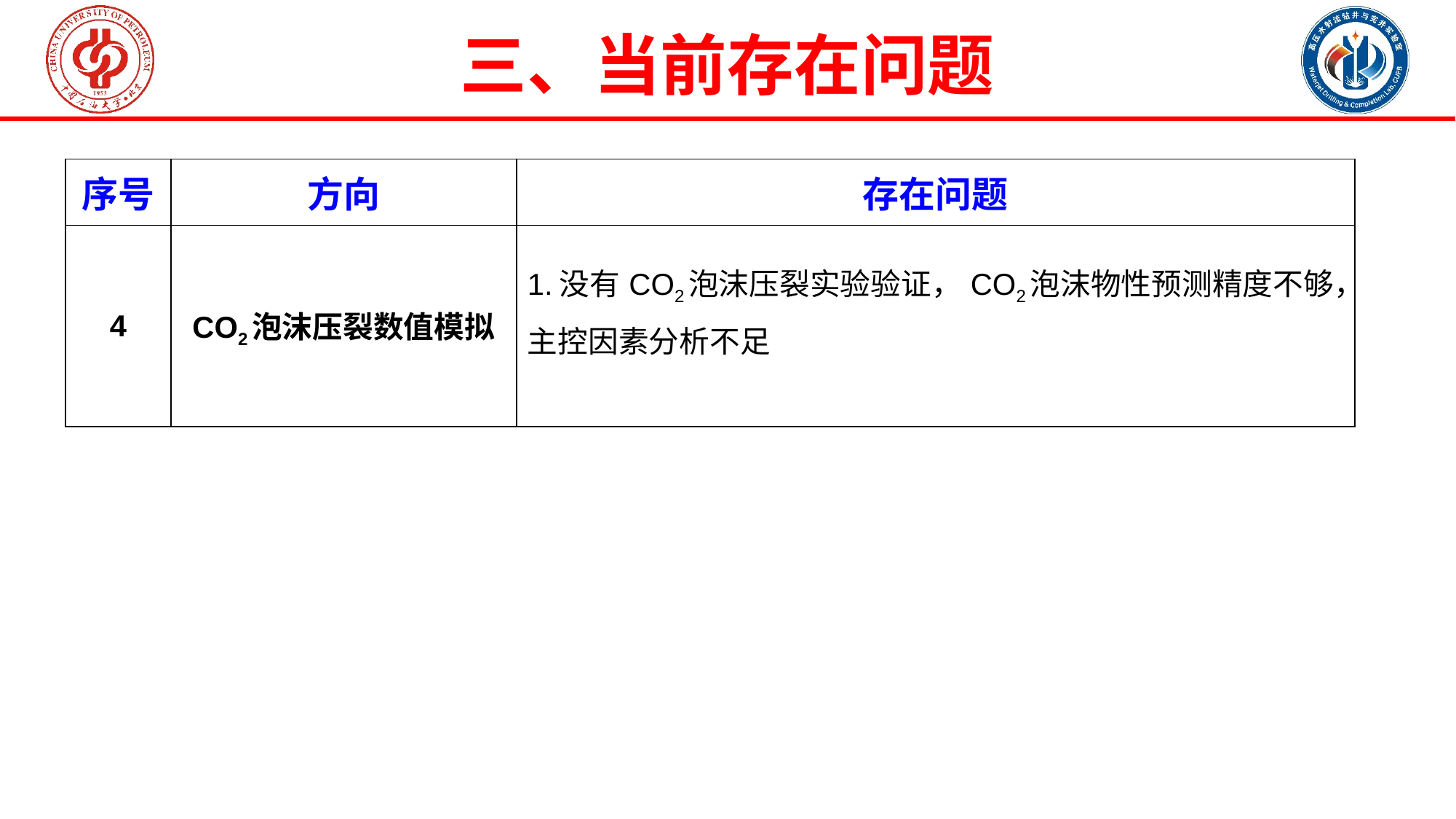

三、当前存在问题
| 序号 | 方向 | 存在问题 |
| --- | --- | --- |
| 4 | CO2泡沫压裂数值模拟 | 1.没有CO2泡沫压裂实验验证，CO2泡沫物性预测精度不够，主控因素分析不足 |